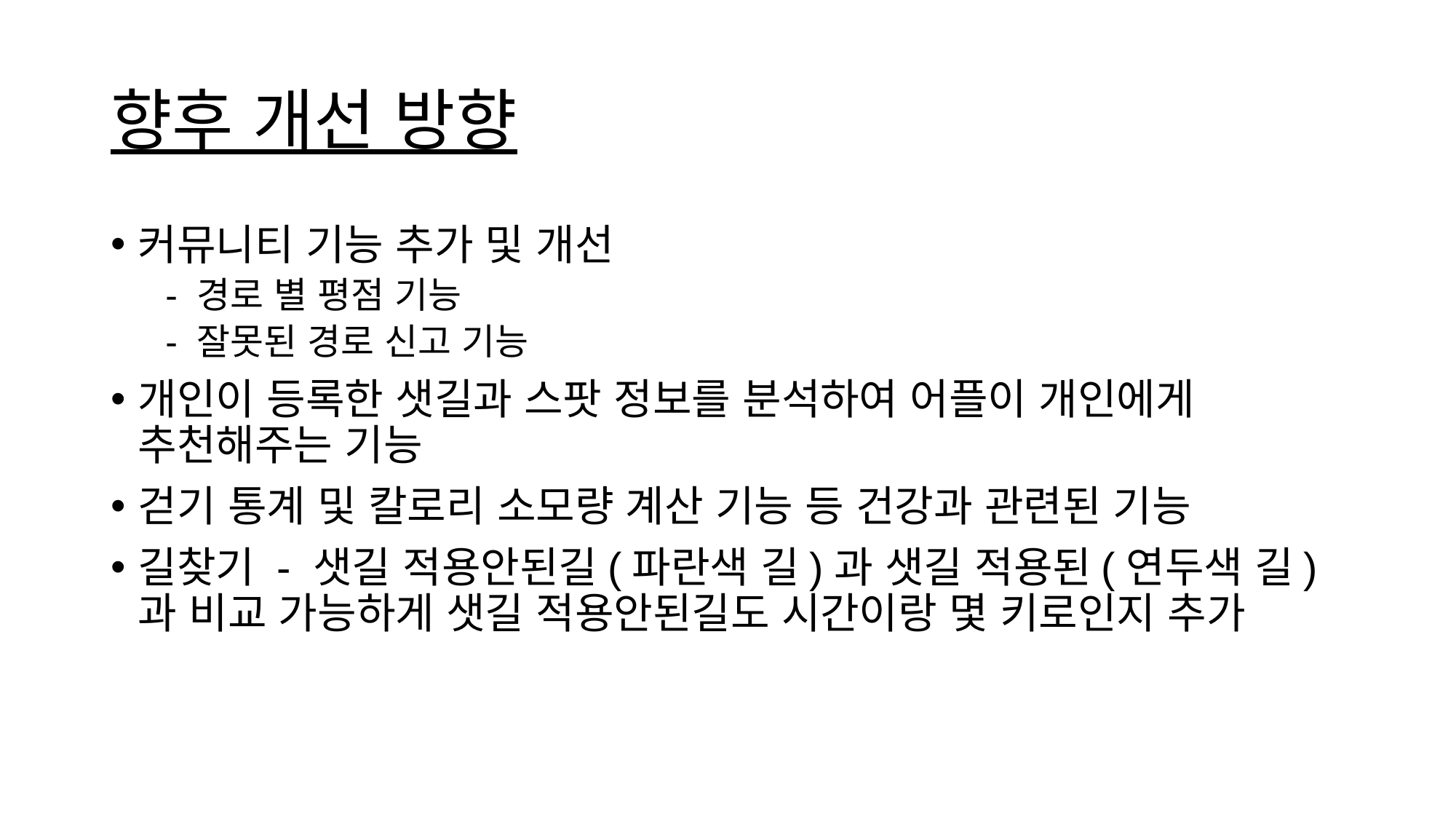

# 향후 개선 방향
커뮤니티 기능 추가 및 개선
- 경로 별 평점 기능
- 잘못된 경로 신고 기능
개인이 등록한 샛길과 스팟 정보를 분석하여 어플이 개인에게 추천해주는 기능
걷기 통계 및 칼로리 소모량 계산 기능 등 건강과 관련된 기능
길찾기 - 샛길 적용안된길(파란색 길)과 샛길 적용된(연두색 길)과 비교 가능하게 샛길 적용안된길도 시간이랑 몇 키로인지 추가